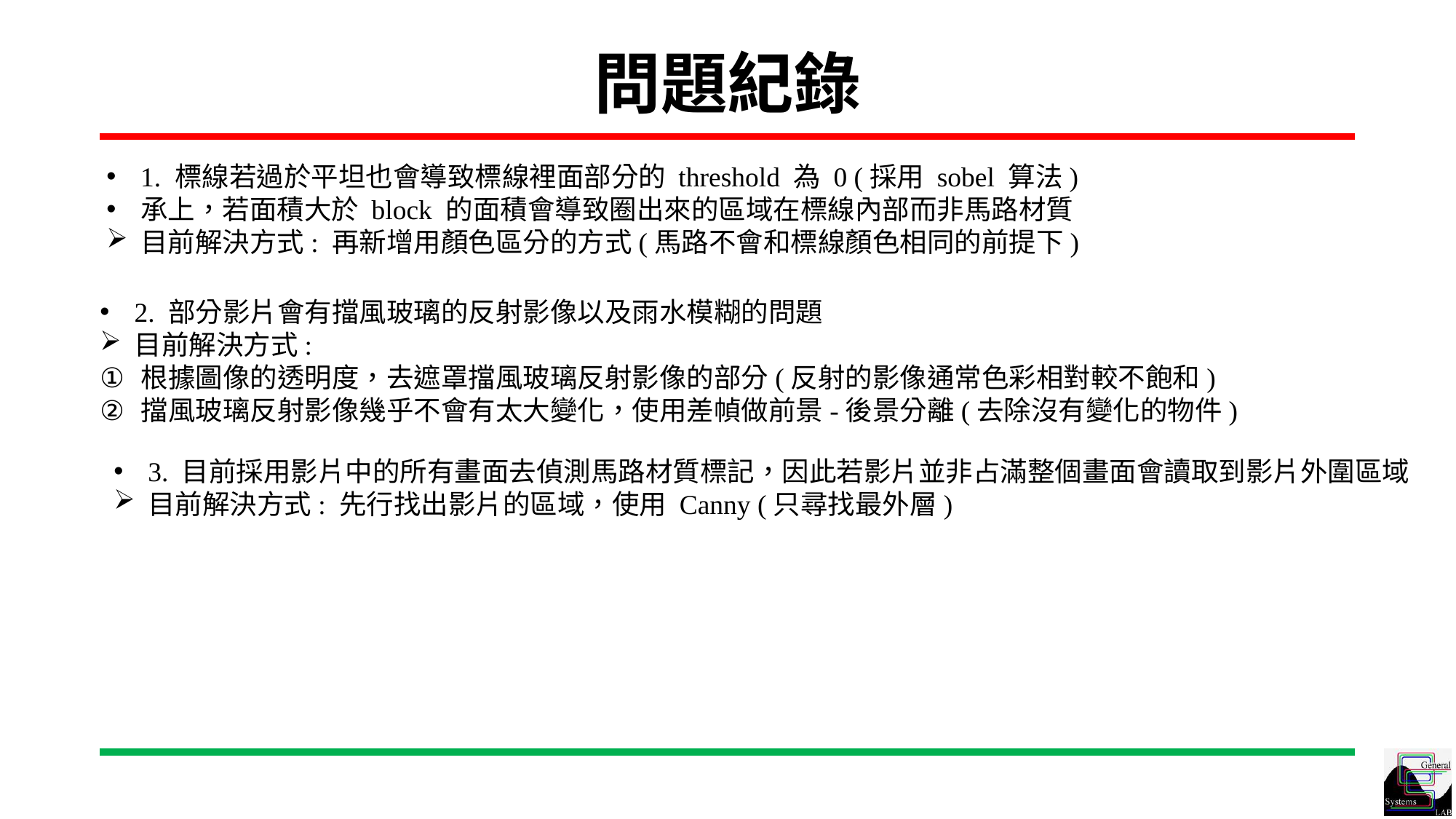

# 問題紀錄
1. 標線若過於平坦也會導致標線裡面部分的 threshold 為 0 (採用 sobel 算法)
承上，若面積大於 block 的面積會導致圈出來的區域在標線內部而非馬路材質
目前解決方式: 再新增用顏色區分的方式(馬路不會和標線顏色相同的前提下)
2. 部分影片會有擋風玻璃的反射影像以及雨水模糊的問題
目前解決方式:
根據圖像的透明度，去遮罩擋風玻璃反射影像的部分(反射的影像通常色彩相對較不飽和)
擋風玻璃反射影像幾乎不會有太大變化，使用差幀做前景-後景分離(去除沒有變化的物件)
3. 目前採用影片中的所有畫面去偵測馬路材質標記，因此若影片並非占滿整個畫面會讀取到影片外圍區域
目前解決方式: 先行找出影片的區域，使用 Canny (只尋找最外層)